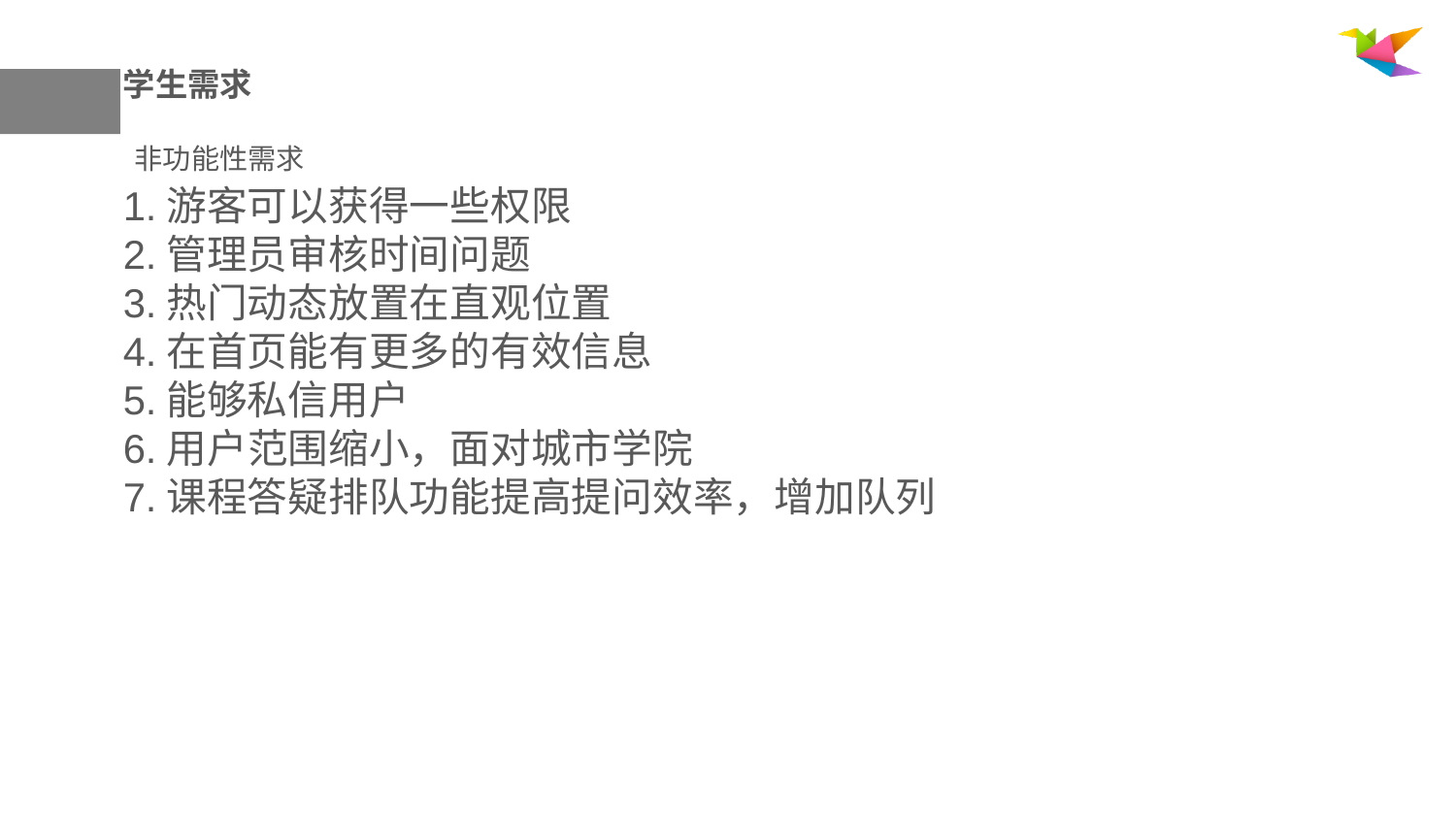

学生需求

非功能性需求
1.游客可以获得一些权限
2.管理员审核时间问题
3.热门动态放置在直观位置
4.在首页能有更多的有效信息
5.能够私信用户
6.用户范围缩小，面对城市学院
7.课程答疑排队功能提高提问效率，增加队列